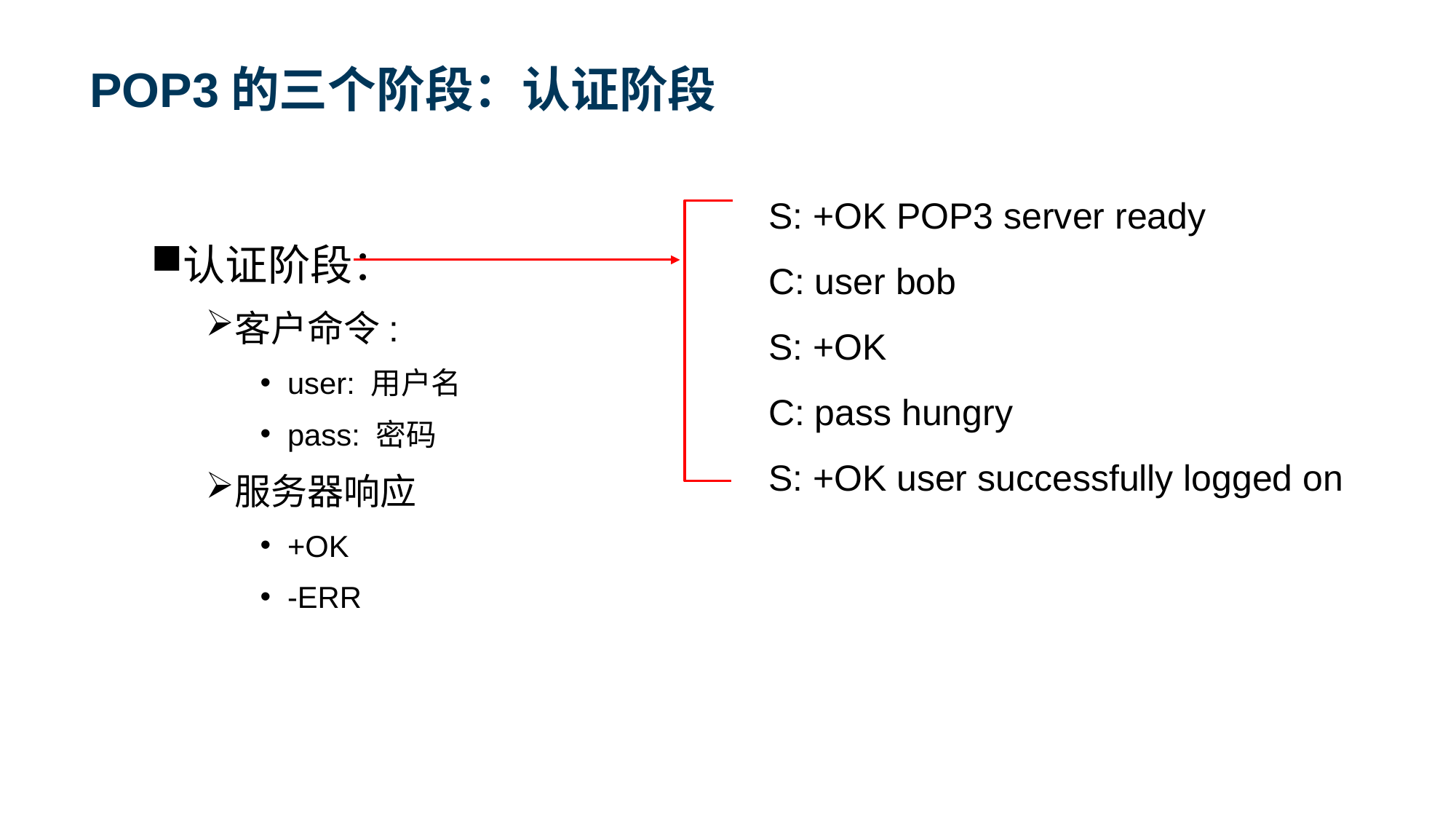

# POP3的三个阶段：认证阶段
S: +OK POP3 server ready
C: user bob
S: +OK
C: pass hungry
S: +OK user successfully logged on

认证阶段：
客户命令:
user: 用户名
pass: 密码
服务器响应
+OK
-ERR